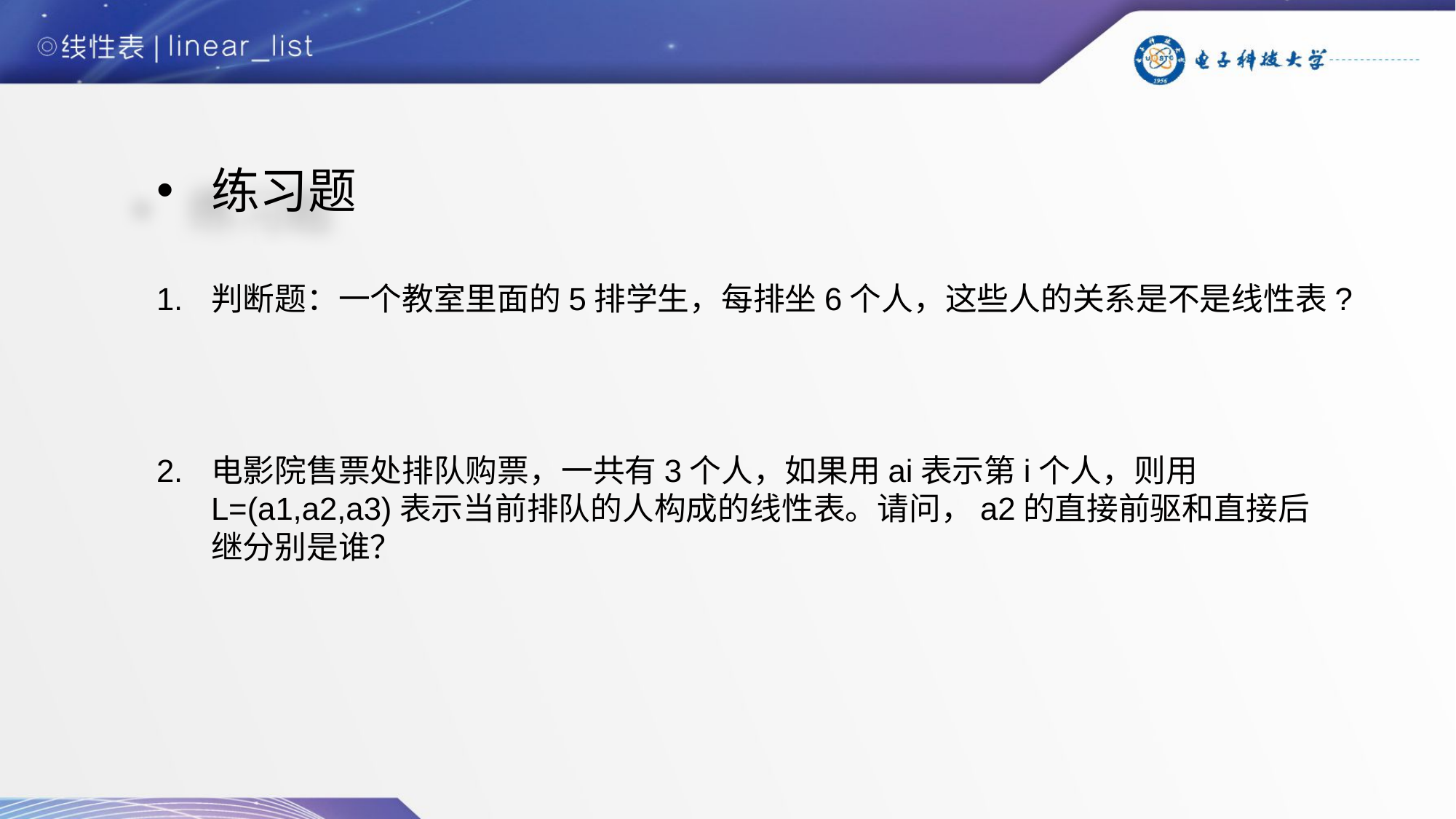

# 练习题
判断题：一个教室里面的5排学生，每排坐6个人，这些人的关系是不是线性表?

电影院售票处排队购票，一共有3个人，如果用ai表示第i个人，则用L=(a1,a2,a3)表示当前排队的人构成的线性表。请问，a2的直接前驱和直接后继分别是谁？